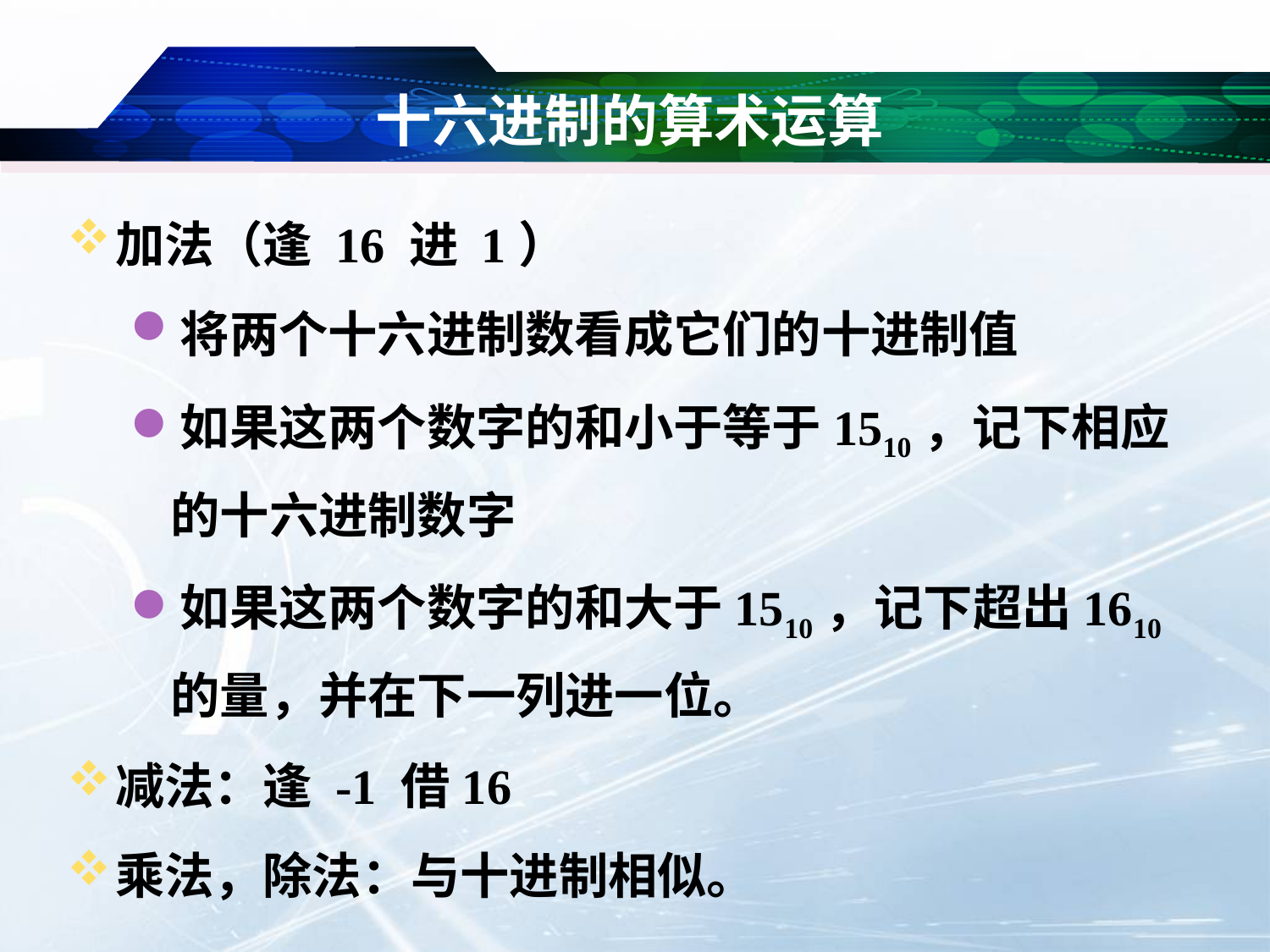

# 十六进制的算术运算
加法（逢 16 进 1）
将两个十六进制数看成它们的十进制值
如果这两个数字的和小于等于1510，记下相应的十六进制数字
如果这两个数字的和大于1510，记下超出1610的量，并在下一列进一位。
减法：逢 -1 借16
乘法，除法：与十进制相似。